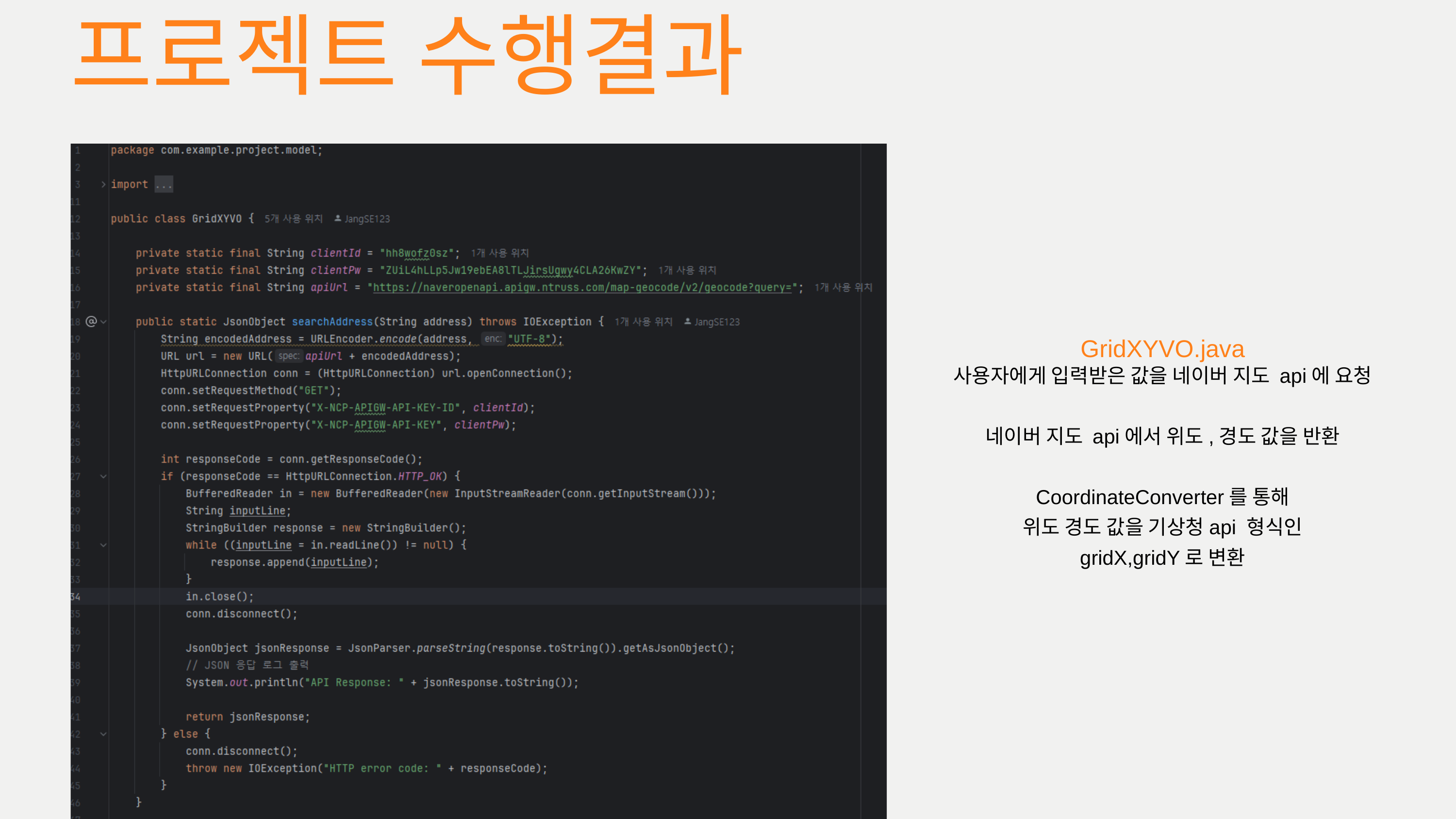

프로젝트 수행결과

GridXYVO.java
사용자에게 입력받은 값을 네이버 지도 api에 요청

네이버 지도 api에서 위도,경도 값을 반환

CoordinateConverter를 통해
위도 경도 값을 기상청api 형식인
gridX,gridY로 변환